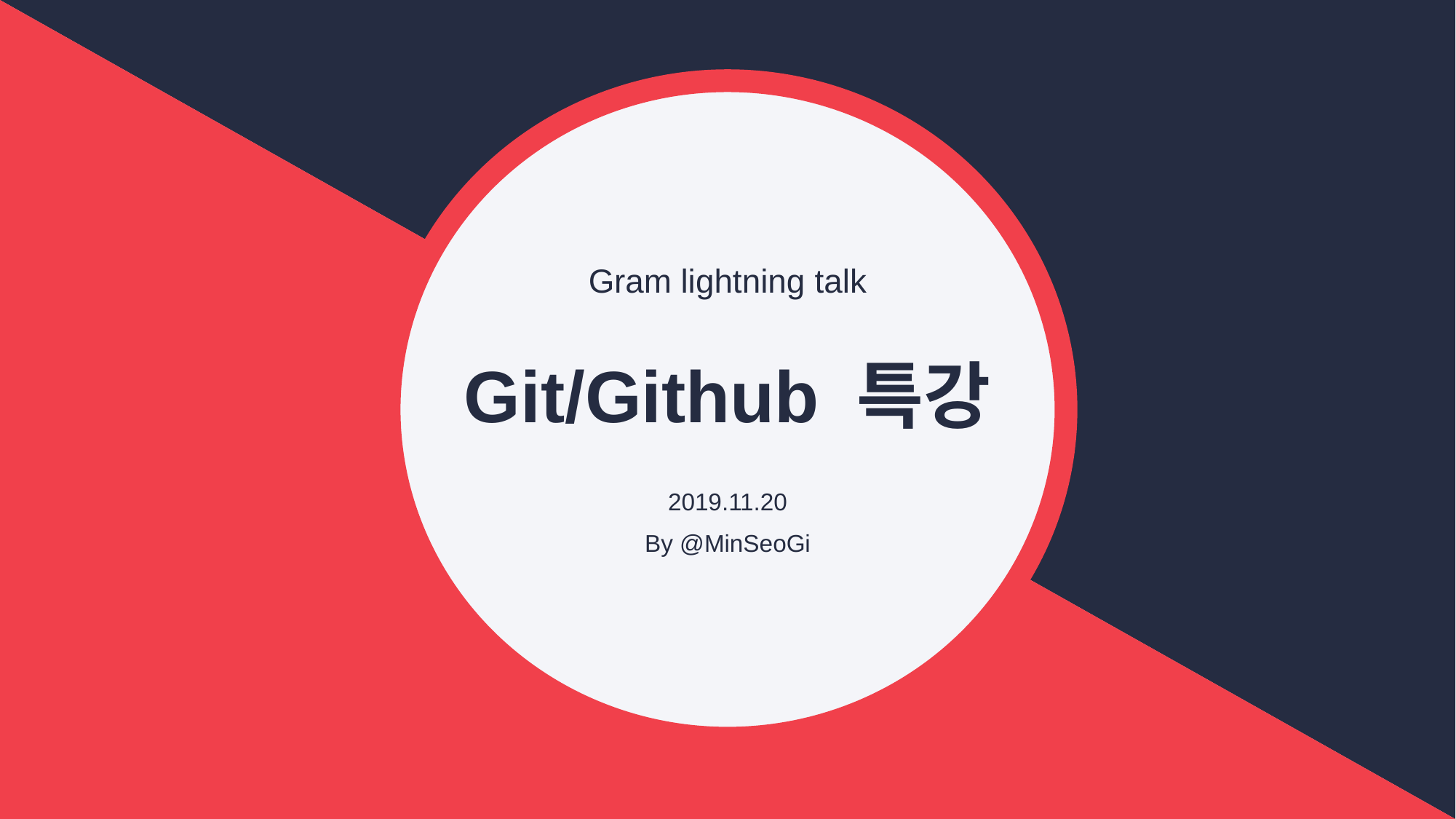

Gram lightning talk
# Git/Github 특강
2019.11.20
By @MinSeoGi